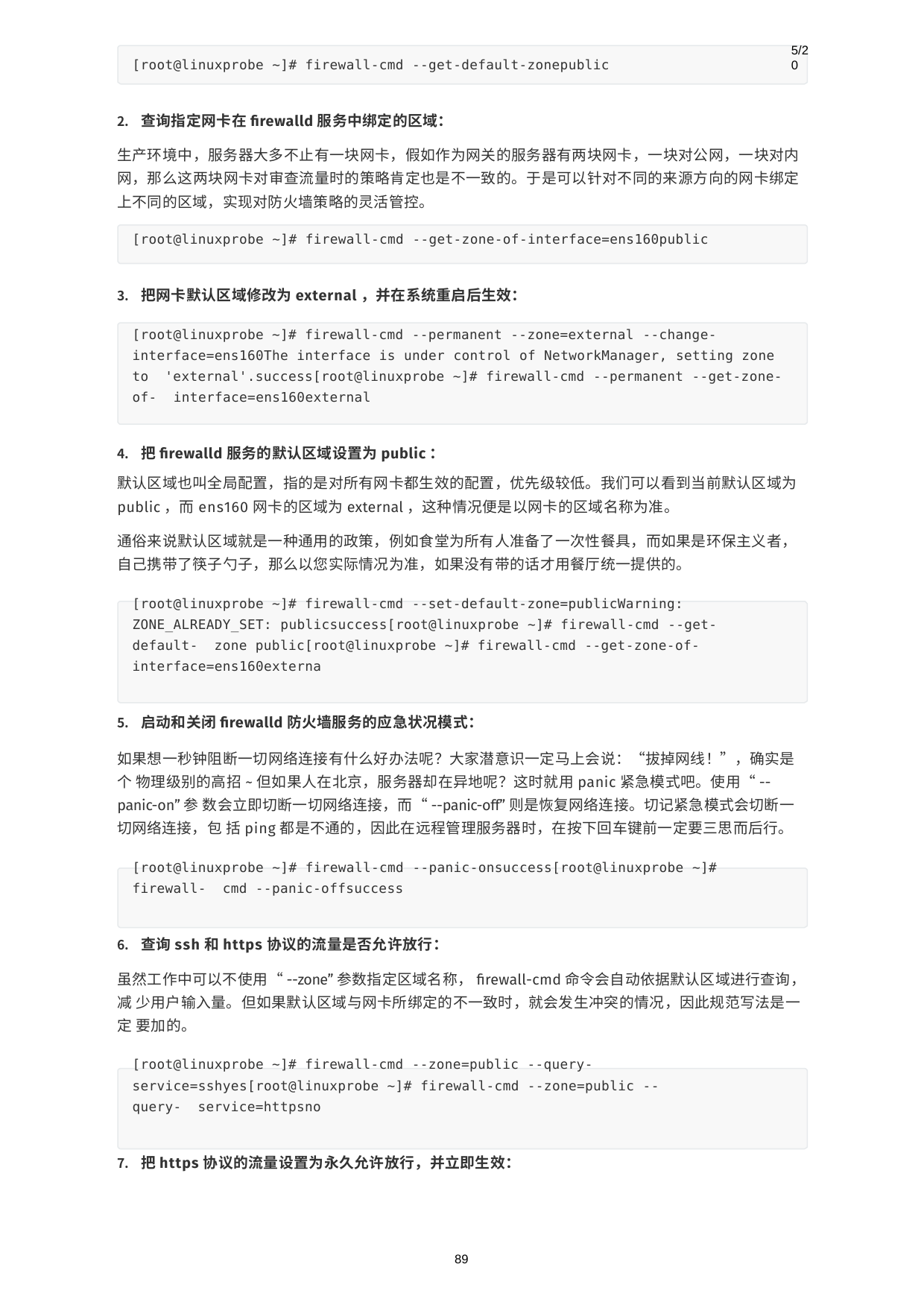

5/20

[root@linuxprobe ~]# firewall-cmd --get-default-zonepublic

查询指定网卡在firewalld服务中绑定的区域：
生产环境中，服务器大多不止有一块网卡，假如作为网关的服务器有两块网卡，一块对公网，一块对内 网，那么这两块网卡对审查流量时的策略肯定也是不一致的。于是可以针对不同的来源方向的网卡绑定 上不同的区域，实现对防火墙策略的灵活管控。

[root@linuxprobe ~]# firewall-cmd --get-zone-of-interface=ens160public

把网卡默认区域修改为external，并在系统重启后生效：

[root@linuxprobe ~]# firewall-cmd --permanent --zone=external --change-  interface=ens160The interface is under control of NetworkManager, setting zone to  'external'.success[root@linuxprobe ~]# firewall-cmd --permanent --get-zone-of-  interface=ens160external

把firewalld服务的默认区域设置为public：

默认区域也叫全局配置，指的是对所有网卡都生效的配置，优先级较低。我们可以看到当前默认区域为
public，而ens160网卡的区域为external，这种情况便是以网卡的区域名称为准。
通俗来说默认区域就是一种通用的政策，例如食堂为所有人准备了一次性餐具，而如果是环保主义者， 自己携带了筷子勺子，那么以您实际情况为准，如果没有带的话才用餐厅统一提供的。

[root@linuxprobe ~]# firewall-cmd --set-default-zone=publicWarning:  ZONE_ALREADY_SET: publicsuccess[root@linuxprobe ~]# firewall-cmd --get-default-  zone public[root@linuxprobe ~]# firewall-cmd --get-zone-of-  interface=ens160externa

启动和关闭firewalld防火墙服务的应急状况模式：
如果想一秒钟阻断一切网络连接有什么好办法呢？大家潜意识一定马上会说：“拔掉网线！”，确实是个 物理级别的高招~但如果人在北京，服务器却在异地呢？这时就用panic紧急模式吧。使用“--panic-on”参 数会立即切断一切网络连接，而“--panic-off”则是恢复网络连接。切记紧急模式会切断一切网络连接，包 括ping都是不通的，因此在远程管理服务器时，在按下回车键前一定要三思而后行。

[root@linuxprobe ~]# firewall-cmd --panic-onsuccess[root@linuxprobe ~]# firewall-  cmd --panic-offsuccess

查询ssh和https协议的流量是否允许放行：
虽然工作中可以不使用“--zone”参数指定区域名称，firewall-cmd命令会自动依据默认区域进行查询，减 少用户输入量。但如果默认区域与网卡所绑定的不一致时，就会发生冲突的情况，因此规范写法是一定 要加的。

[root@linuxprobe ~]# firewall-cmd --zone=public --query-  service=sshyes[root@linuxprobe ~]# firewall-cmd --zone=public --query-  service=httpsno

把https协议的流量设置为永久允许放行，并立即生效：

89